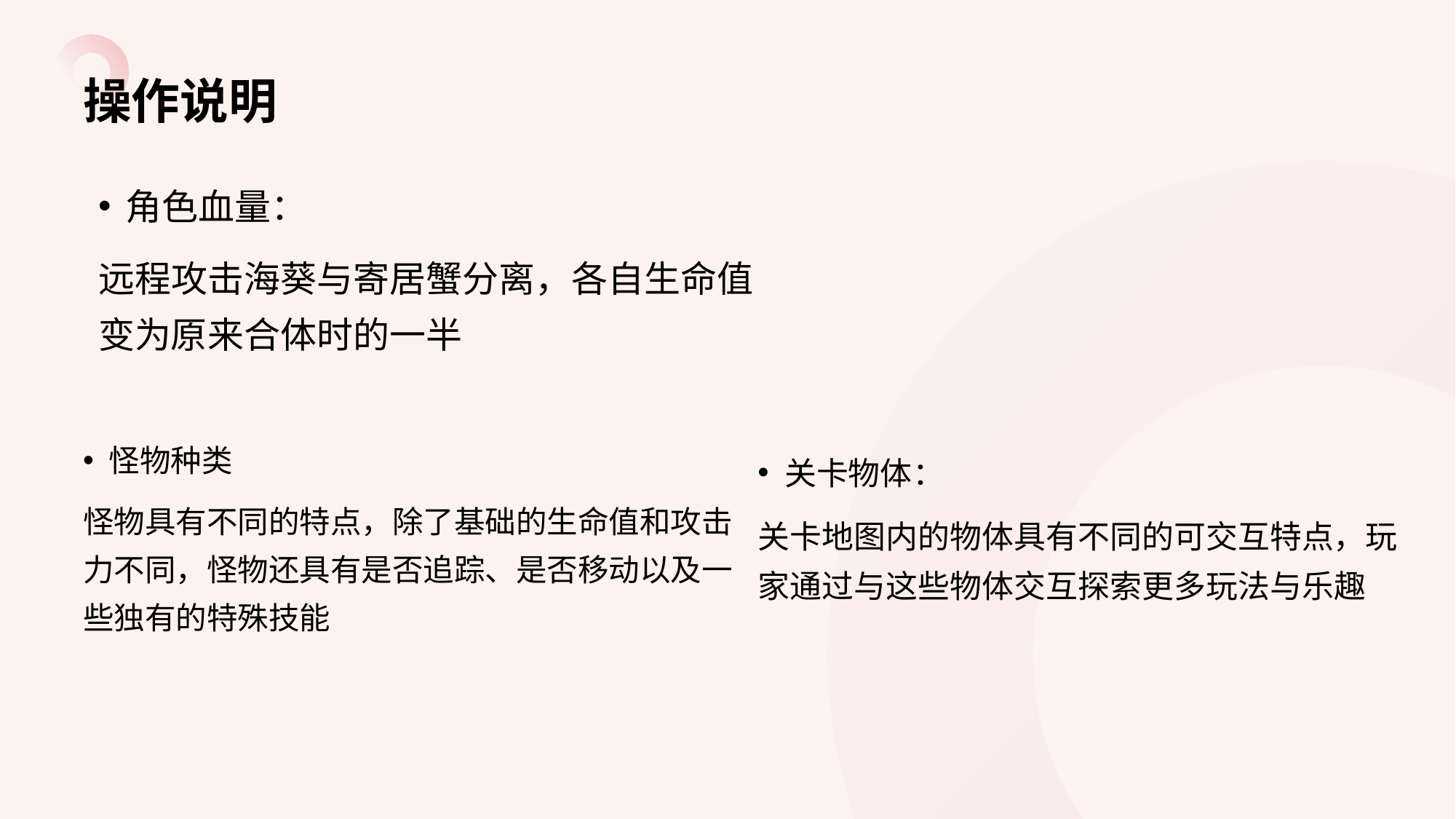

# 操作说明
角色血量：
远程攻击海葵与寄居蟹分离，各自生命值变为原来合体时的一半
怪物种类
怪物具有不同的特点，除了基础的生命值和攻击力不同，怪物还具有是否追踪、是否移动以及一些独有的特殊技能
关卡物体：
关卡地图内的物体具有不同的可交互特点，玩家通过与这些物体交互探索更多玩法与乐趣